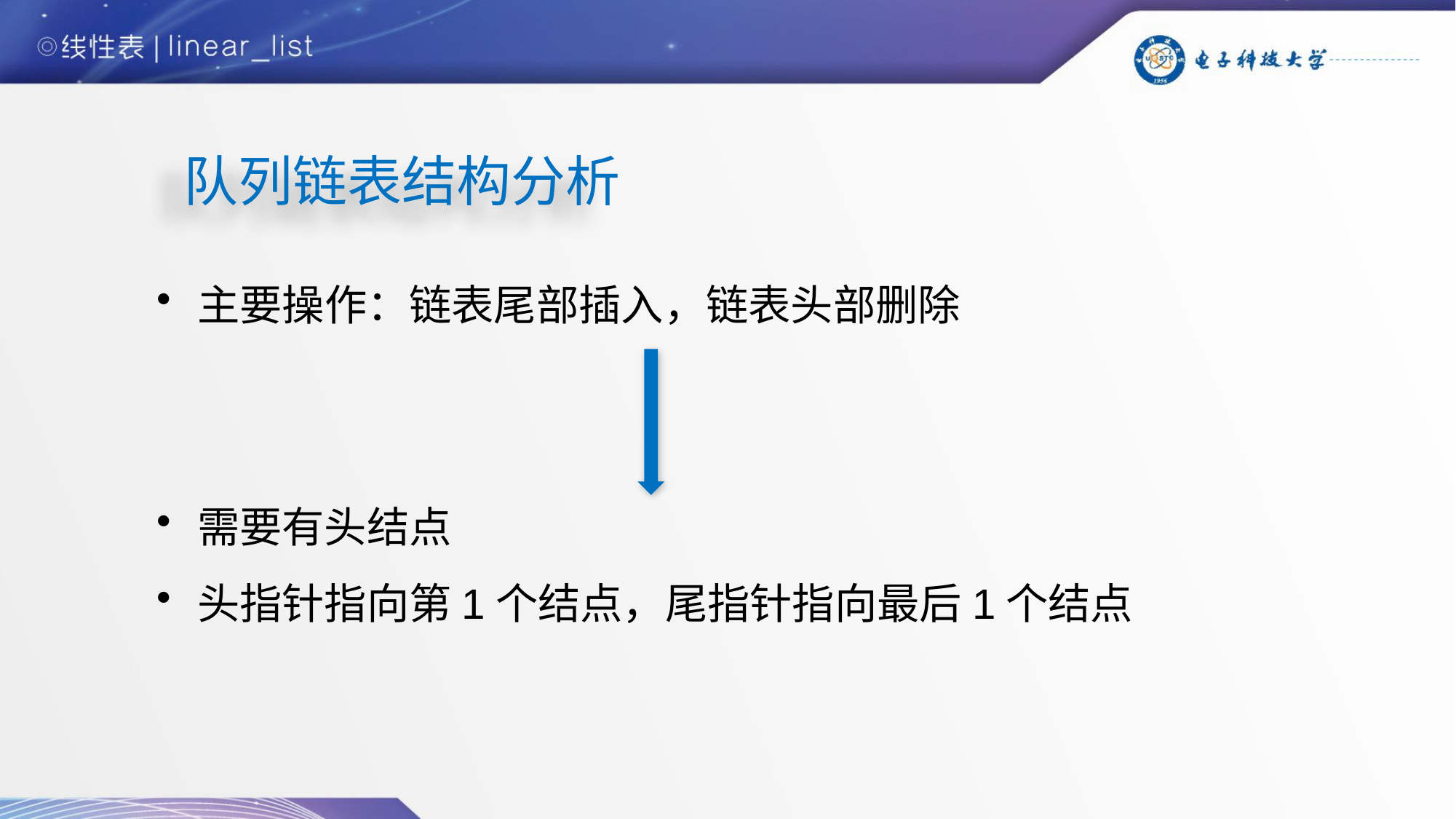

# 队列链表结构分析
主要操作：链表尾部插入，链表头部删除

需要有头结点
头指针指向第1个结点，尾指针指向最后1个结点